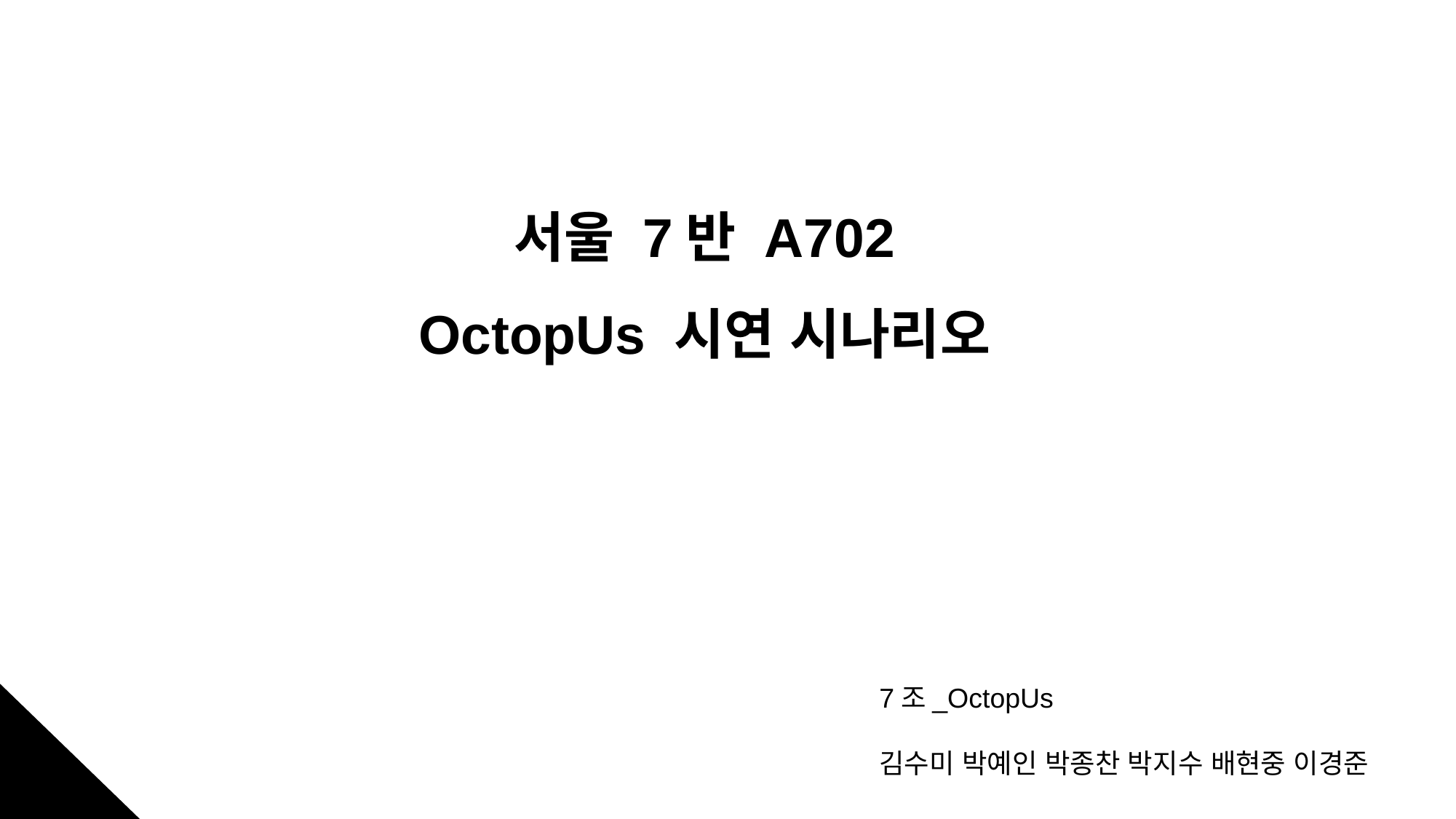

서울 7반 A702
OctopUs 시연 시나리오

7조_OctopUs

김수미 박예인 박종찬 박지수 배현중 이경준